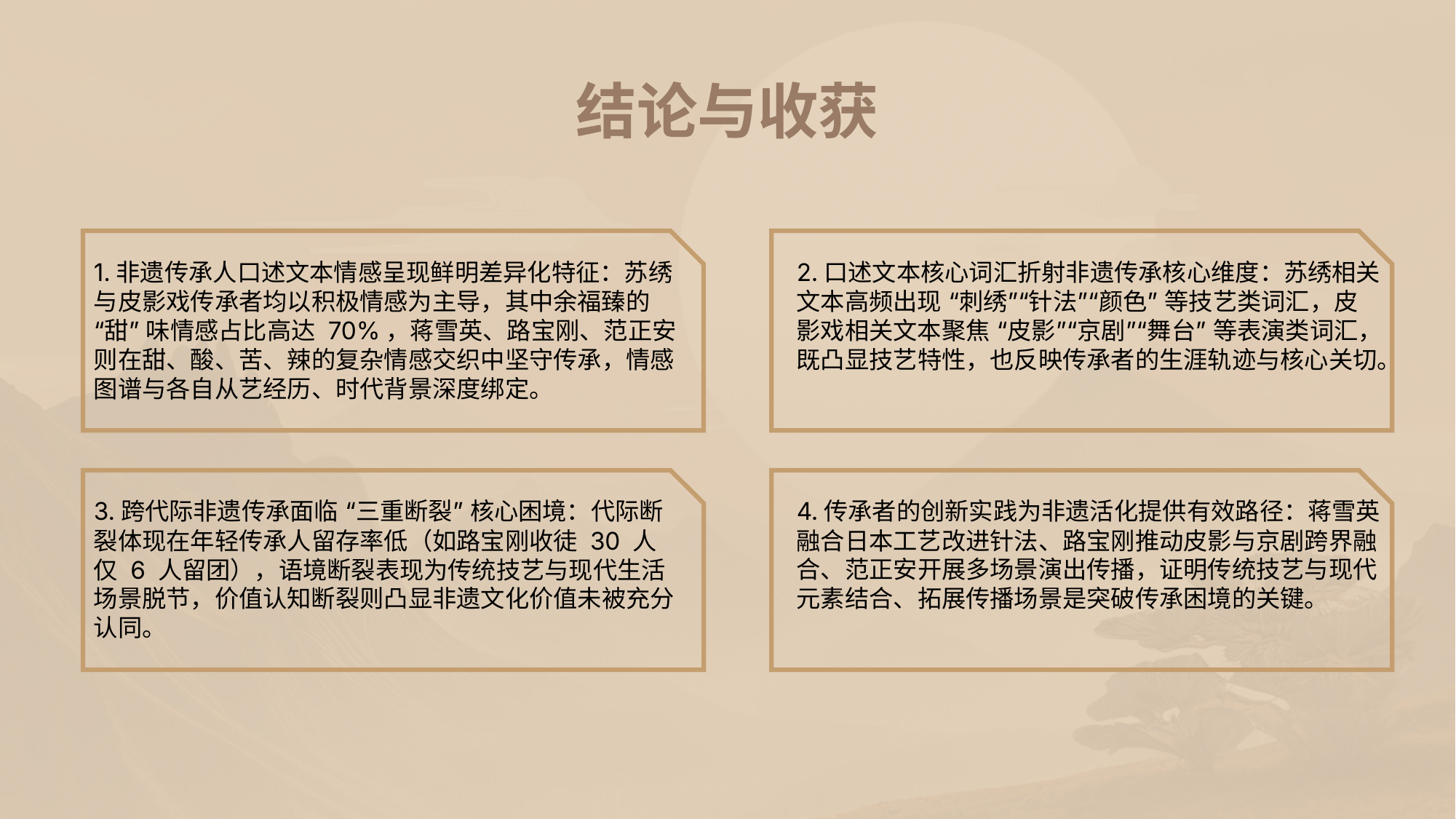

# 结论与收获

1.非遗传承人口述文本情感呈现鲜明差异化特征：苏绣与皮影戏传承者均以积极情感为主导，其中余福臻的 “甜” 味情感占比高达 70%，蒋雪英、路宝刚、范正安则在甜、酸、苦、辣的复杂情感交织中坚守传承，情感图谱与各自从艺经历、时代背景深度绑定。
2.口述文本核心词汇折射非遗传承核心维度：苏绣相关文本高频出现 “刺绣”“针法”“颜色” 等技艺类词汇，皮影戏相关文本聚焦 “皮影”“京剧”“舞台” 等表演类词汇，既凸显技艺特性，也反映传承者的生涯轨迹与核心关切。

4.传承者的创新实践为非遗活化提供有效路径：蒋雪英融合日本工艺改进针法、路宝刚推动皮影与京剧跨界融合、范正安开展多场景演出传播，证明传统技艺与现代元素结合、拓展传播场景是突破传承困境的关键。
3.跨代际非遗传承面临 “三重断裂” 核心困境：代际断裂体现在年轻传承人留存率低（如路宝刚收徒 30 人仅 6 人留团），语境断裂表现为传统技艺与现代生活场景脱节，价值认知断裂则凸显非遗文化价值未被充分认同。